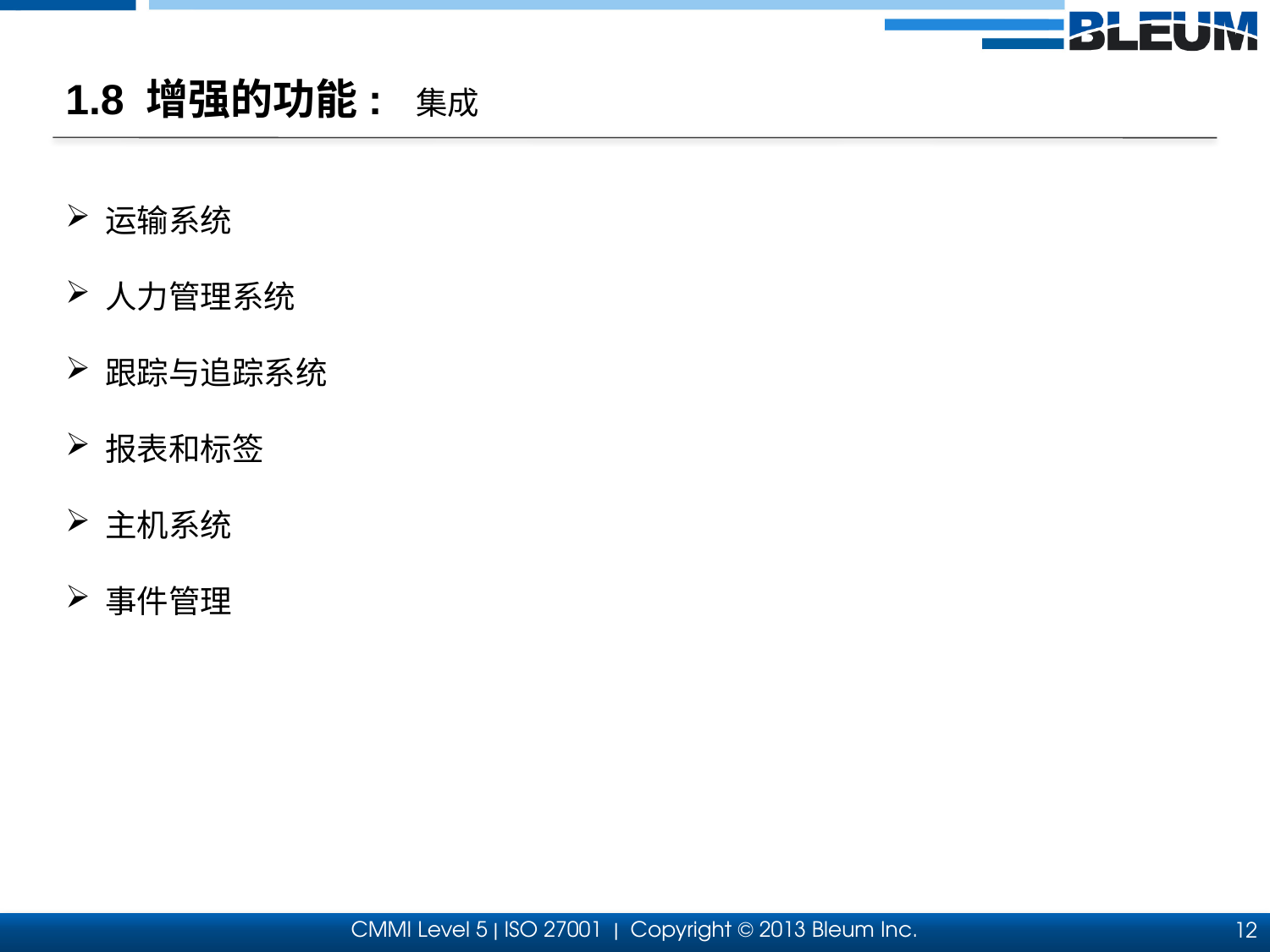

1.8 增强的功能:  集成

运输系统

人力管理系统

跟踪与追踪系统

报表和标签

主机系统

事件管理

12